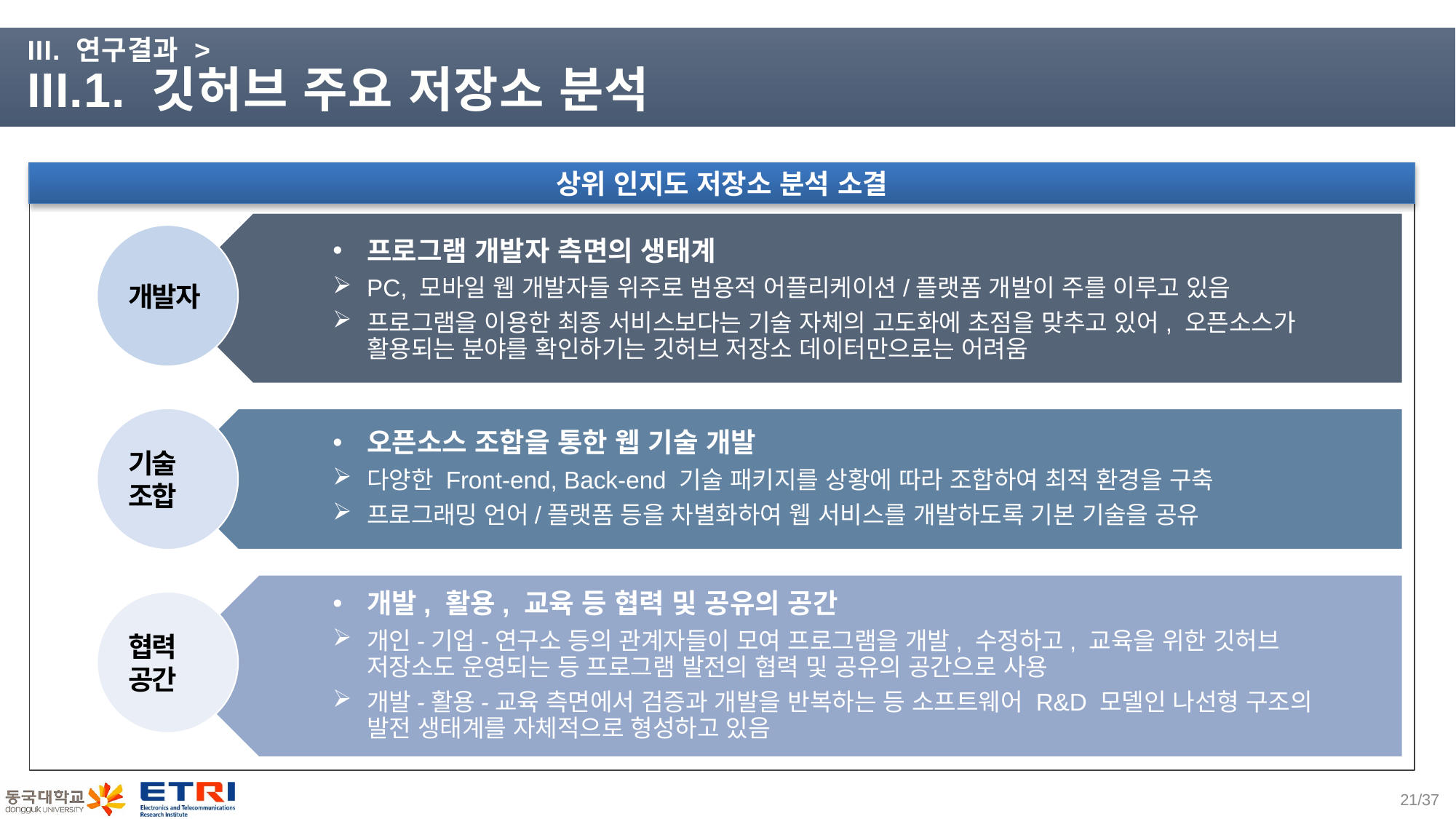

# III. 연구결과 > III.1. 깃허브 주요 저장소 분석
상위 인지도 저장소 분석 소결

프로그램 개발자 측면의 생태계
PC, 모바일 웹 개발자들 위주로 범용적 어플리케이션/플랫폼 개발이 주를 이루고 있음
프로그램을 이용한 최종 서비스보다는 기술 자체의 고도화에 초점을 맞추고 있어, 오픈소스가 활용되는 분야를 확인하기는 깃허브 저장소 데이터만으로는 어려움
개발자
기술
조합

오픈소스 조합을 통한 웹 기술 개발
다양한 Front-end, Back-end 기술 패키지를 상황에 따라 조합하여 최적 환경을 구축
프로그래밍 언어/플랫폼 등을 차별화하여 웹 서비스를 개발하도록 기본 기술을 공유

개발, 활용, 교육 등 협력 및 공유의 공간
개인-기업-연구소 등의 관계자들이 모여 프로그램을 개발, 수정하고, 교육을 위한 깃허브 저장소도 운영되는 등 프로그램 발전의 협력 및 공유의 공간으로 사용
개발-활용-교육 측면에서 검증과 개발을 반복하는 등 소프트웨어 R&D 모델인 나선형 구조의 발전 생태계를 자체적으로 형성하고 있음
협력
공간
21/37